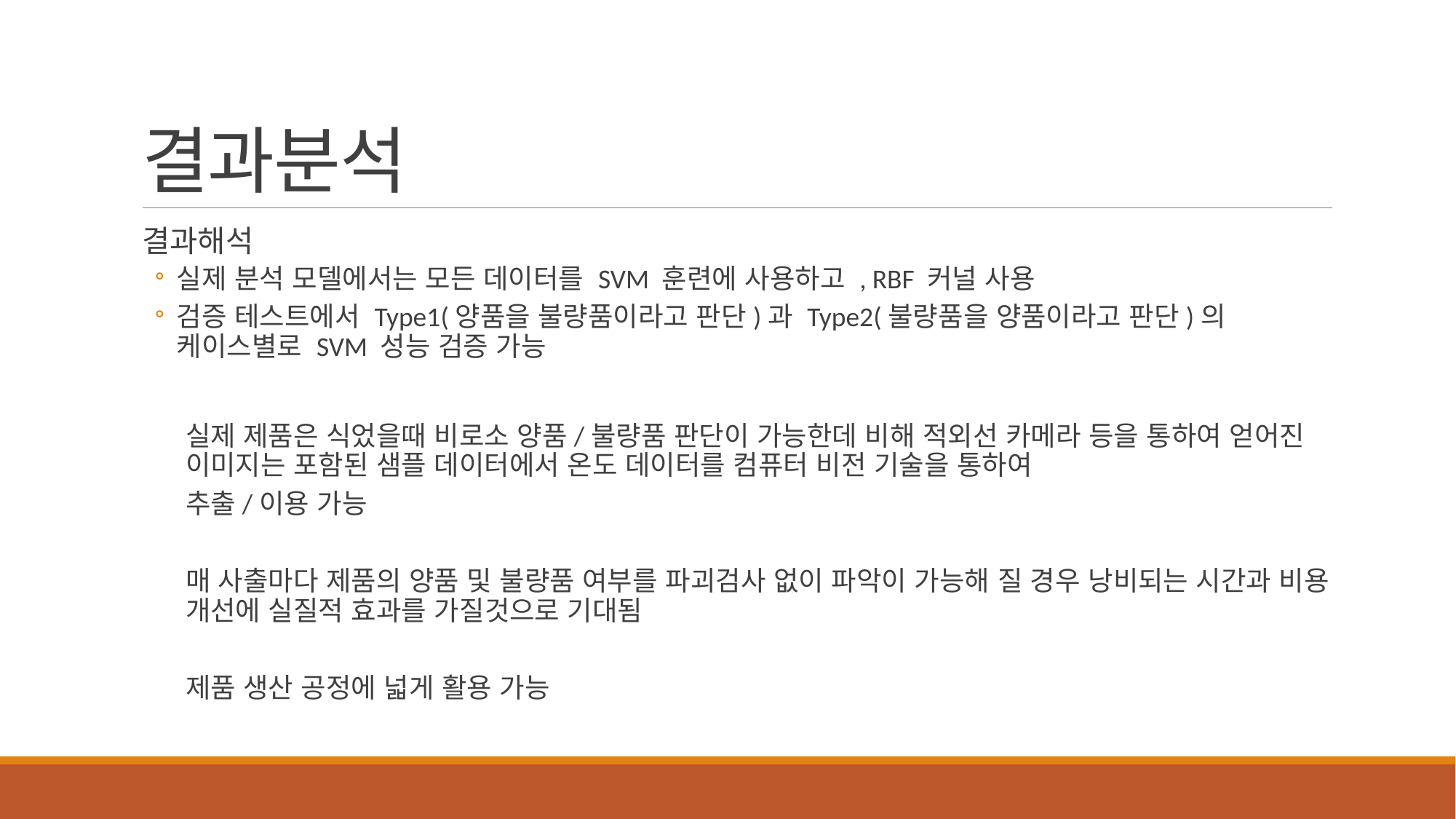

# 결과분석
결과해석
실제 분석 모델에서는 모든 데이터를 SVM 훈련에 사용하고 , RBF 커널 사용
검증 테스트에서 Type1(양품을 불량품이라고 판단)과 Type2(불량품을 양품이라고 판단)의 케이스별로 SVM 성능 검증 가능

실제 제품은 식었을때 비로소 양품/불량품 판단이 가능한데 비해 적외선 카메라 등을 통하여 얻어진 이미지는 포함된 샘플 데이터에서 온도 데이터를 컴퓨터 비전 기술을 통하여
추출/이용 가능

매 사출마다 제품의 양품 및 불량품 여부를 파괴검사 없이 파악이 가능해 질 경우 낭비되는 시간과 비용 개선에 실질적 효과를 가질것으로 기대됨

제품 생산 공정에 넓게 활용 가능